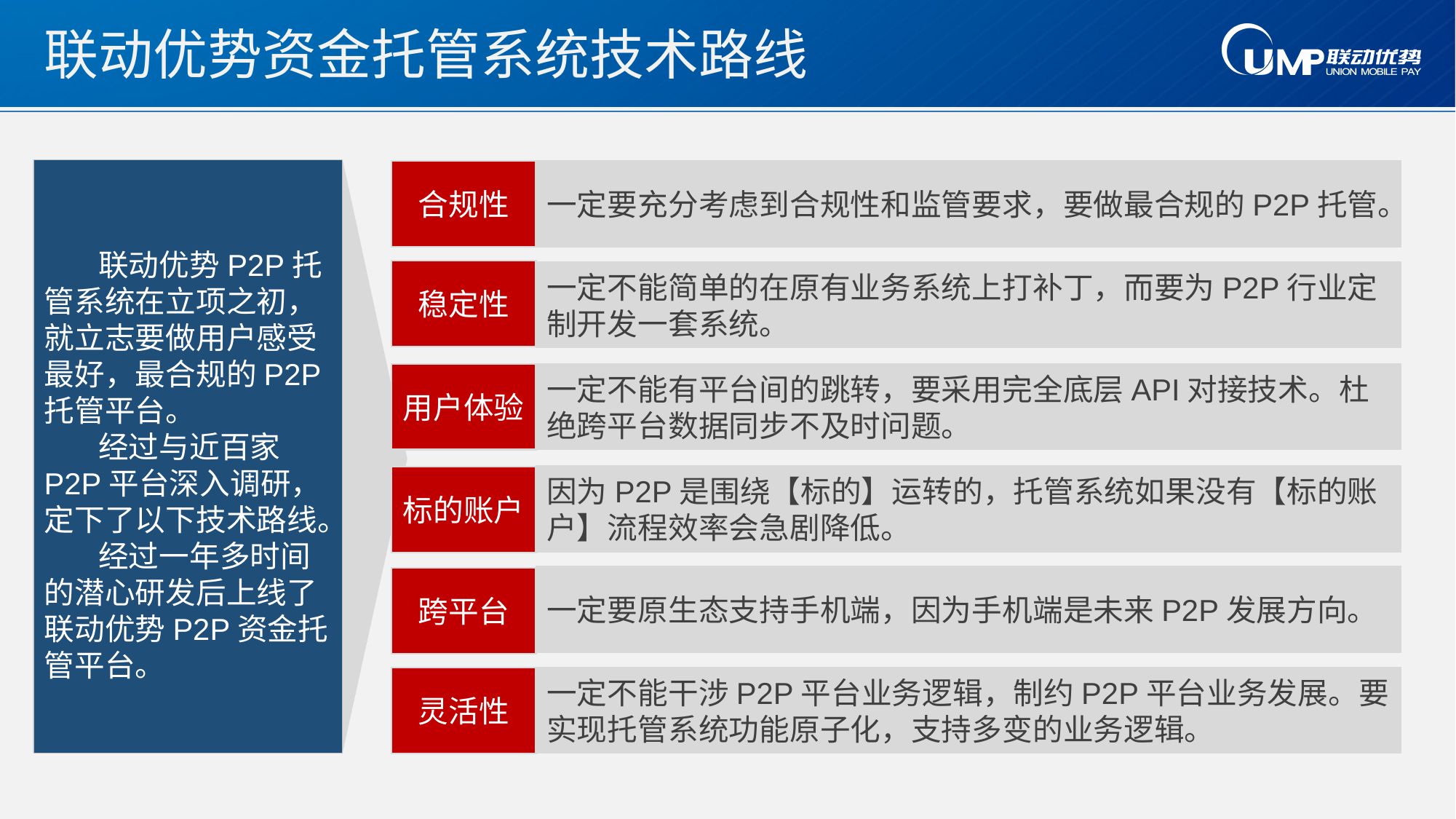

# 联动优势资金托管系统技术路线
       联动优势P2P托管系统在立项之初，就立志要做用户感受最好，最合规的P2P托管平台。
       经过与近百家P2P平台深入调研，定下了以下技术路线。
       经过一年多时间的潜心研发后上线了联动优势P2P资金托管平台。
合规性
一定要充分考虑到合规性和监管要求，要做最合规的P2P托管。
稳定性
一定不能简单的在原有业务系统上打补丁，而要为P2P行业定制开发一套系统。
一定不能有平台间的跳转，要采用完全底层API对接技术。杜绝跨平台数据同步不及时问题。
用户体验

因为P2P是围绕【标的】运转的，托管系统如果没有【标的账户】流程效率会急剧降低。
标的账户
一定要原生态支持手机端，因为手机端是未来P2P发展方向。
跨平台
一定不能干涉P2P平台业务逻辑，制约P2P平台业务发展。要实现托管系统功能原子化，支持多变的业务逻辑。
灵活性